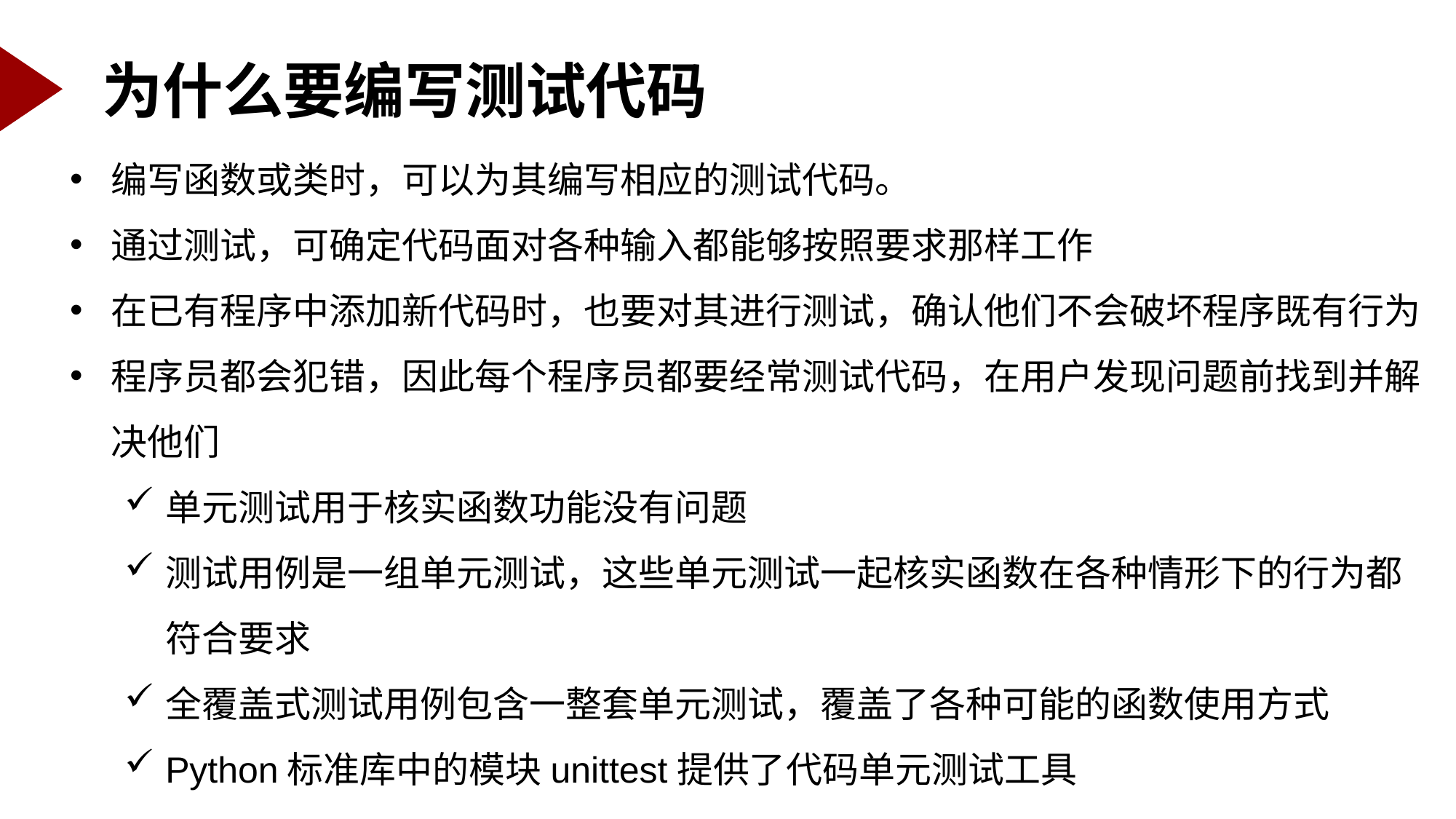

为什么要编写测试代码

编写函数或类时，可以为其编写相应的测试代码。
通过测试，可确定代码面对各种输入都能够按照要求那样工作
在已有程序中添加新代码时，也要对其进行测试，确认他们不会破坏程序既有行为
程序员都会犯错，因此每个程序员都要经常测试代码，在用户发现问题前找到并解决他们
单元测试用于核实函数功能没有问题
测试用例是一组单元测试，这些单元测试一起核实函数在各种情形下的行为都符合要求
全覆盖式测试用例包含一整套单元测试，覆盖了各种可能的函数使用方式
Python标准库中的模块unittest提供了代码单元测试工具